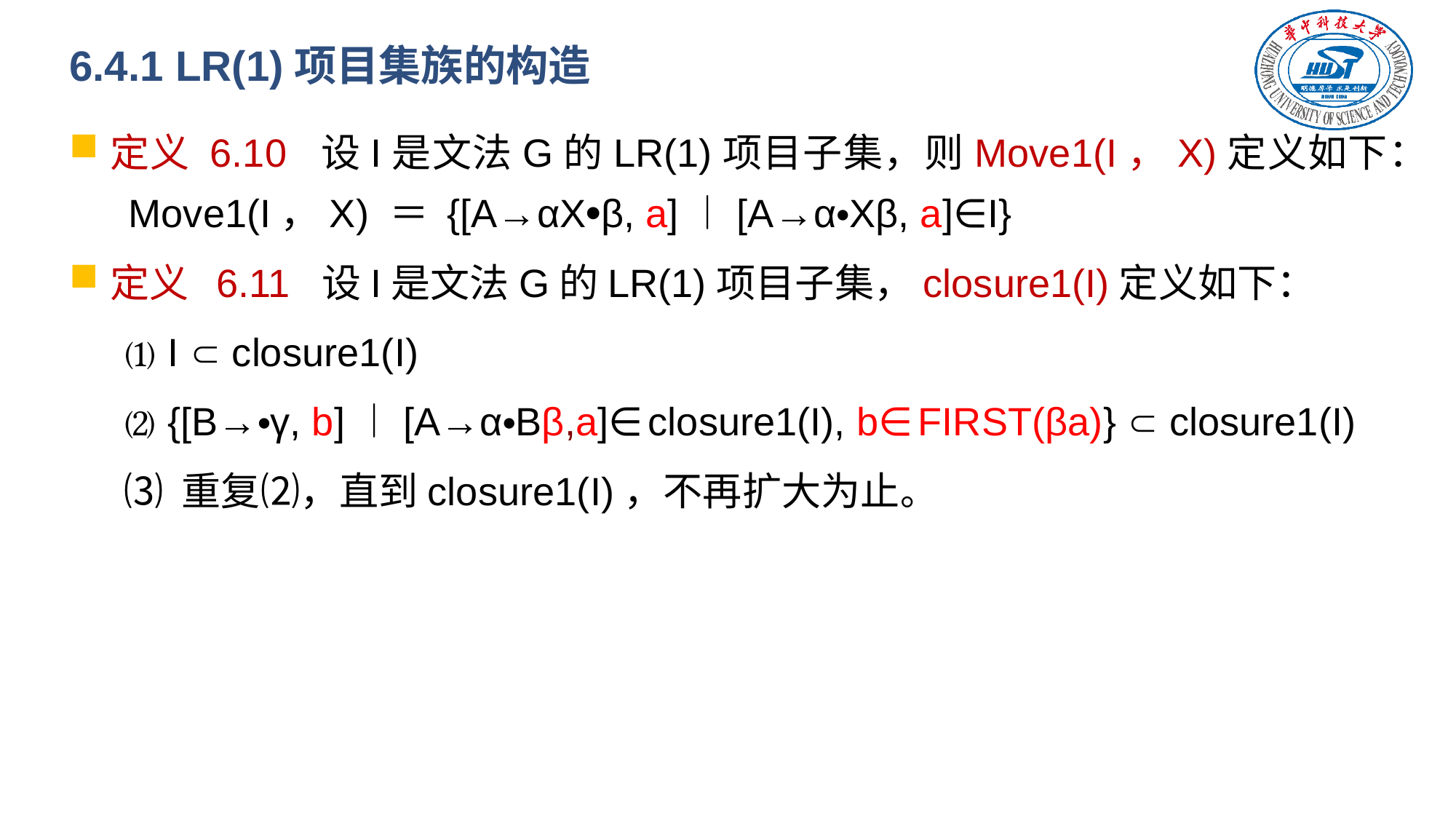

# 6.4.1 LR(1)项目集族的构造
定义 6.10  设I是文法G的LR(1)项目子集，则Move1(I，X)定义如下： Move1(I，X) ＝ {[A→αX•β, a]︱[A→α•Xβ, a]∈I}
定义  6.11  设I是文法G的LR(1)项目子集，closure1(I)定义如下：
⑴ I ⊂ closure1(I)
⑵ {[B→•γ, b]︱[A→α•Bβ,a]∈closure1(I), b∈FIRST(βa)} ⊂ closure1(I)
⑶ 重复⑵，直到closure1(I)，不再扩大为止。

70